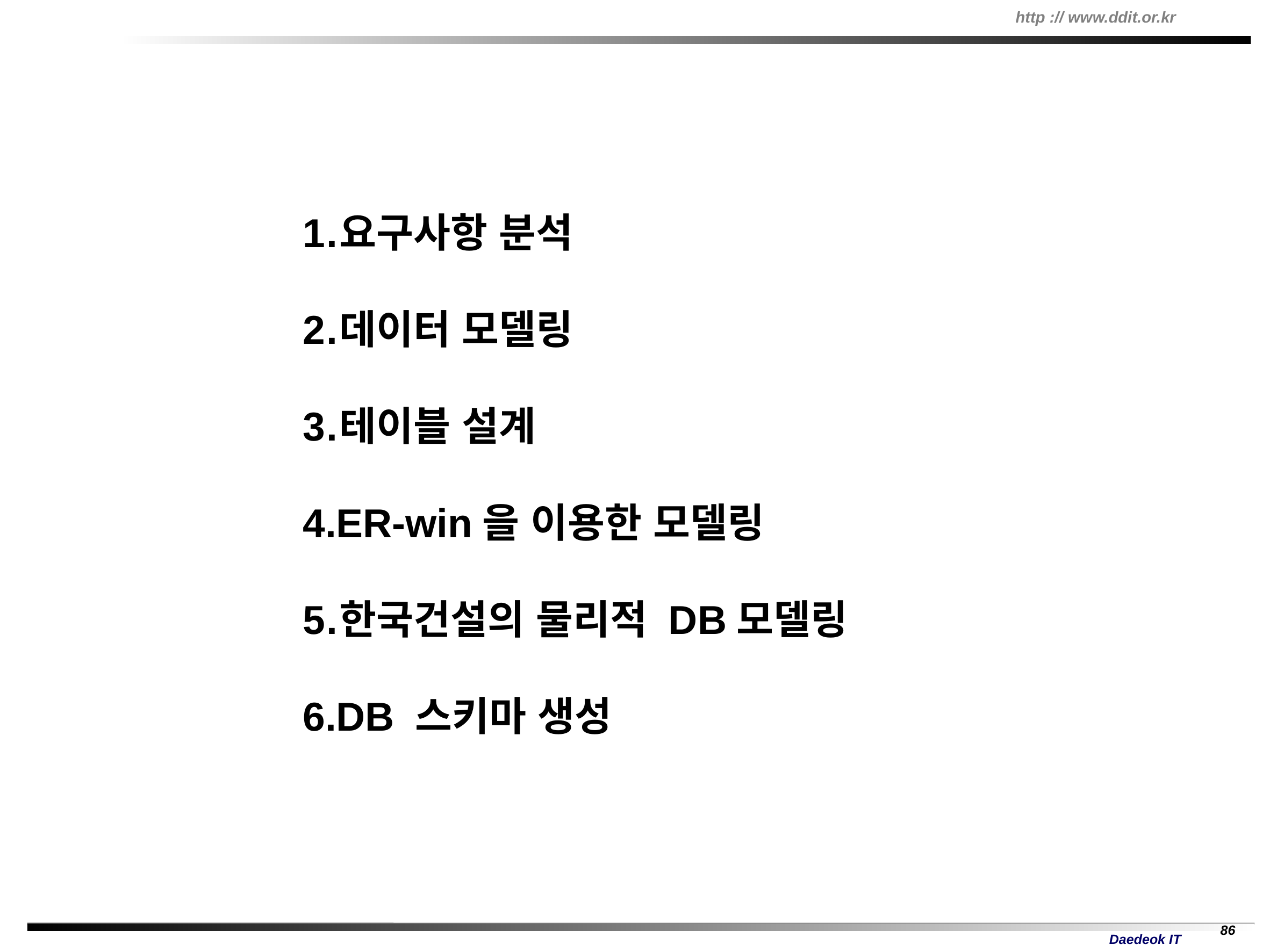

요구사항 분석

데이터 모델링

테이블 설계

ER-win을 이용한 모델링

한국건설의 물리적 DB모델링

DB 스키마 생성